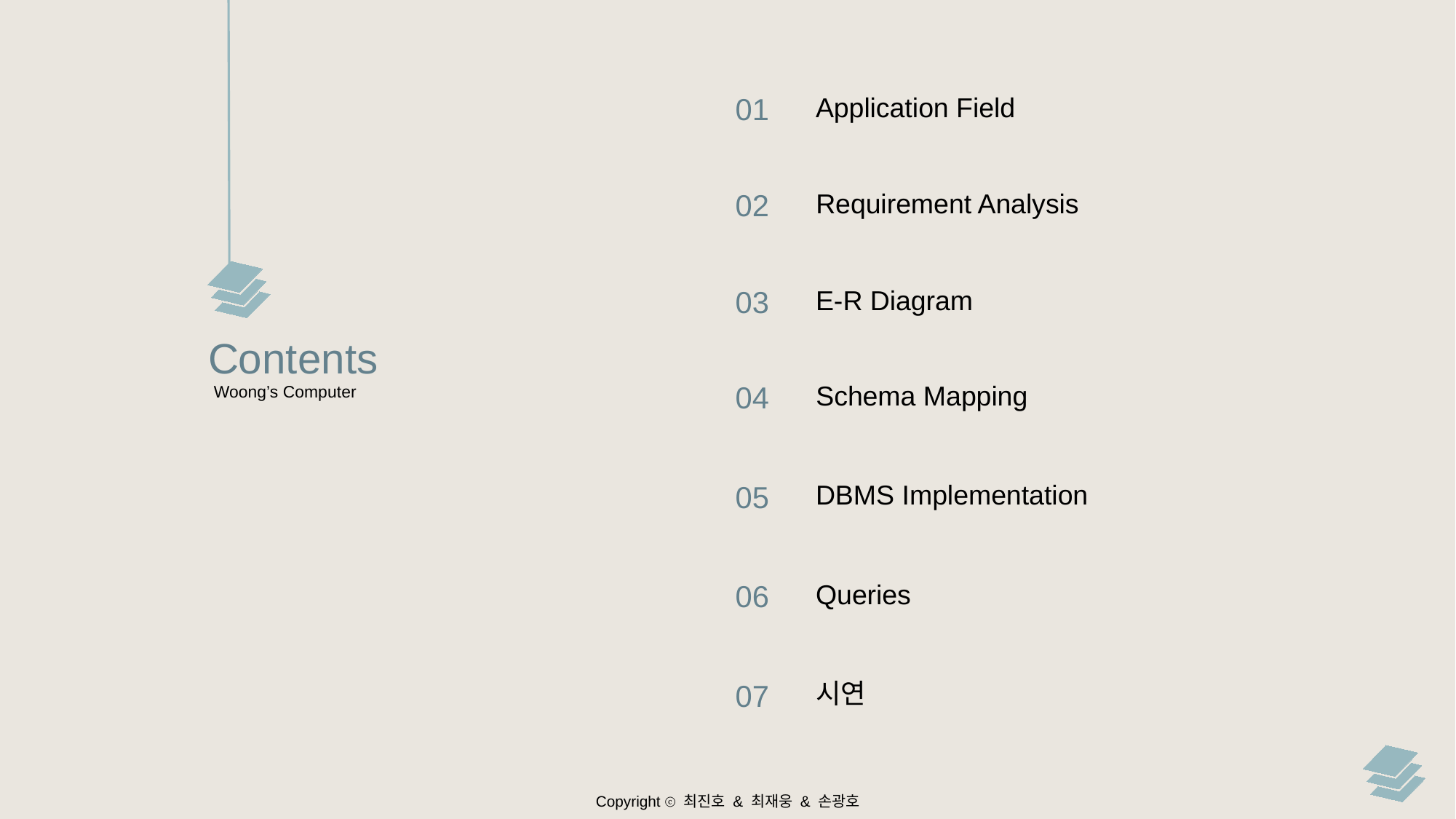

01
Application Field
02
Requirement Analysis

03
E-R Diagram
Contents
04
Schema Mapping
Woong’s Computer
05
DBMS Implementation
06
Queries
07
시연

Copyright ⓒ 최진호 & 최재웅 & 손광호